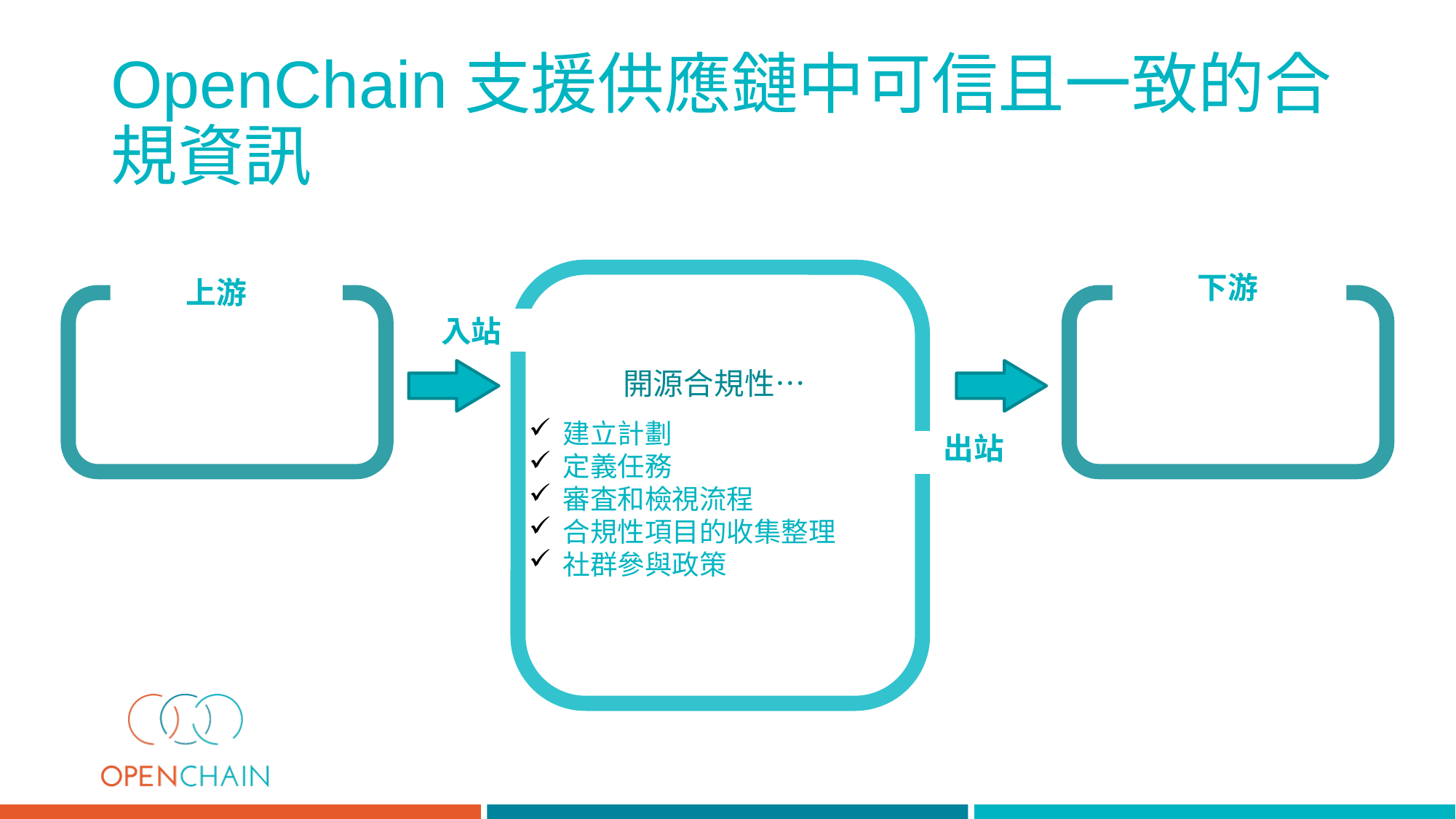

OpenChain支援供應鏈中可信且一致的合規資訊
        下游

上游

入站

開源合規性…

建立計劃
定義任務
審査和檢視流程
合規性項目的收集整理
社群參與政策
出站